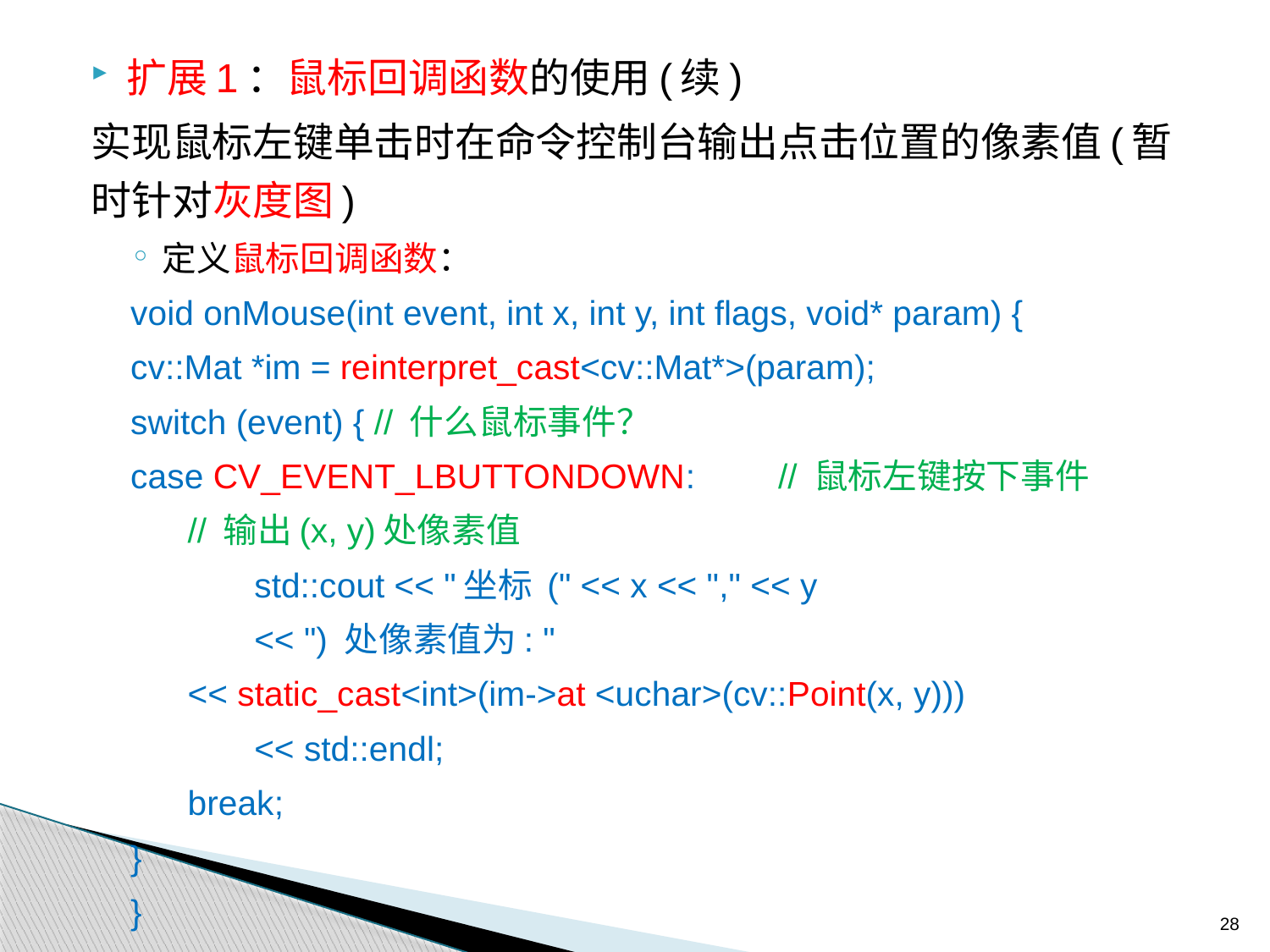

扩展1：鼠标回调函数的使用(续)
实现鼠标左键单击时在命令控制台输出点击位置的像素值(暂时针对灰度图)
定义鼠标回调函数：
void onMouse(int event, int x, int y, int flags, void* param) {
	cv::Mat *im = reinterpret_cast<cv::Mat*>(param);
	switch (event) { // 什么鼠标事件？
	case CV_EVENT_LBUTTONDOWN:	// 鼠标左键按下事件
	      // 输出(x, y)处像素值
             std::cout << "坐标 (" << x << "," << y
             << ") 处像素值为: "
	      << static_cast<int>(im->at <uchar>(cv::Point(x, y)))
             << std::endl;
	      break;
	}
}
28